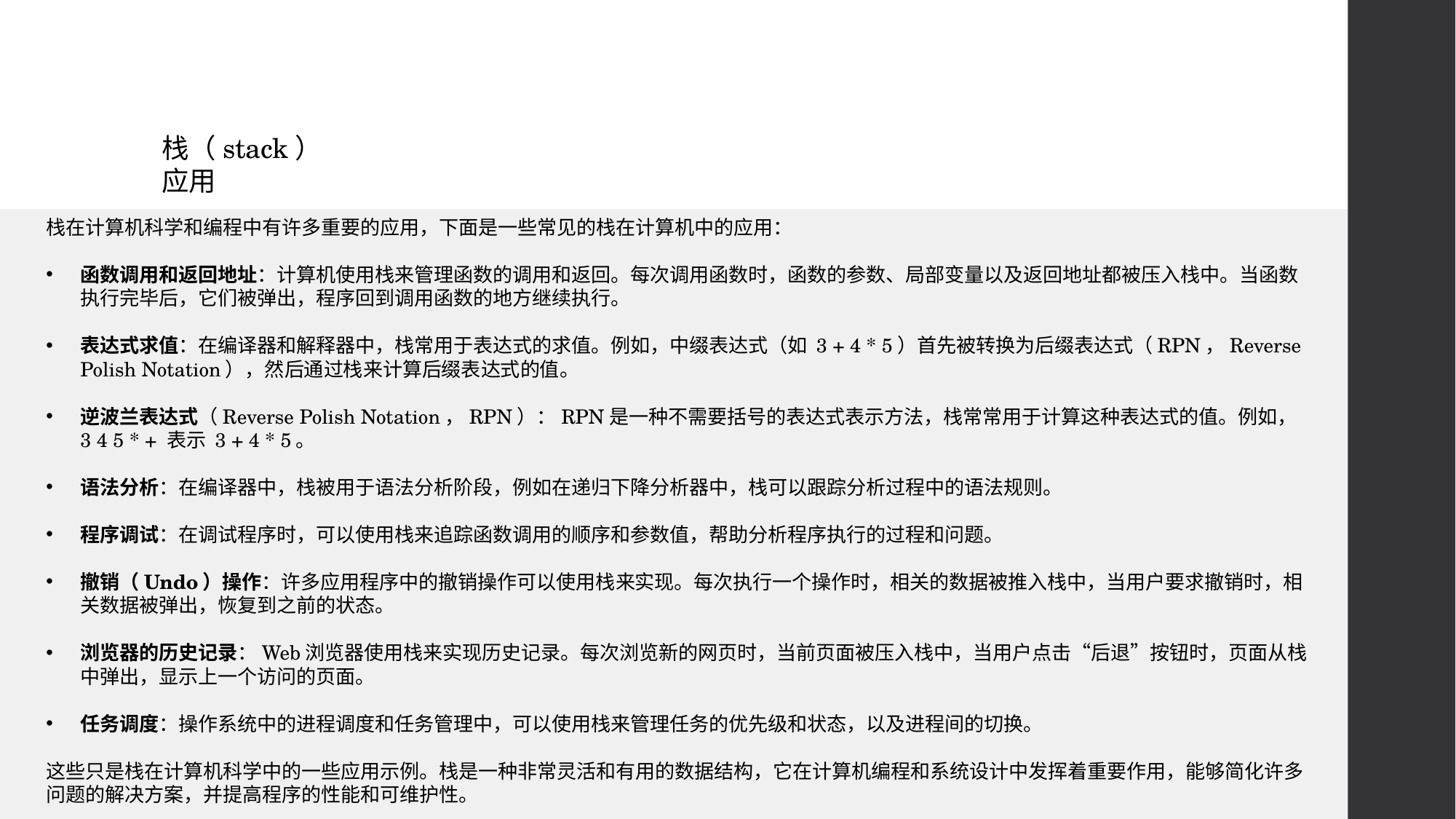

# 栈（stack） 应用

栈在计算机科学和编程中有许多重要的应用，下面是一些常见的栈在计算机中的应用：

函数调用和返回地址：计算机使用栈来管理函数的调用和返回。每次调用函数时，函数的参数、局部变量以及返回地址都被压入栈中。当函数执行完毕后，它们被弹出，程序回到调用函数的地方继续执行。

表达式求值：在编译器和解释器中，栈常用于表达式的求值。例如，中缀表达式（如 3 + 4 * 5）首先被转换为后缀表达式（RPN，Reverse Polish Notation），然后通过栈来计算后缀表达式的值。

逆波兰表达式（Reverse Polish Notation，RPN）：RPN是一种不需要括号的表达式表示方法，栈常常用于计算这种表达式的值。例如，3 4 5 * + 表示 3 + 4 * 5。

语法分析：在编译器中，栈被用于语法分析阶段，例如在递归下降分析器中，栈可以跟踪分析过程中的语法规则。

程序调试：在调试程序时，可以使用栈来追踪函数调用的顺序和参数值，帮助分析程序执行的过程和问题。

撤销（Undo）操作：许多应用程序中的撤销操作可以使用栈来实现。每次执行一个操作时，相关的数据被推入栈中，当用户要求撤销时，相关数据被弹出，恢复到之前的状态。

浏览器的历史记录：Web浏览器使用栈来实现历史记录。每次浏览新的网页时，当前页面被压入栈中，当用户点击“后退”按钮时，页面从栈中弹出，显示上一个访问的页面。

任务调度：操作系统中的进程调度和任务管理中，可以使用栈来管理任务的优先级和状态，以及进程间的切换。

这些只是栈在计算机科学中的一些应用示例。栈是一种非常灵活和有用的数据结构，它在计算机编程和系统设计中发挥着重要作用，能够简化许多问题的解决方案，并提高程序的性能和可维护性。